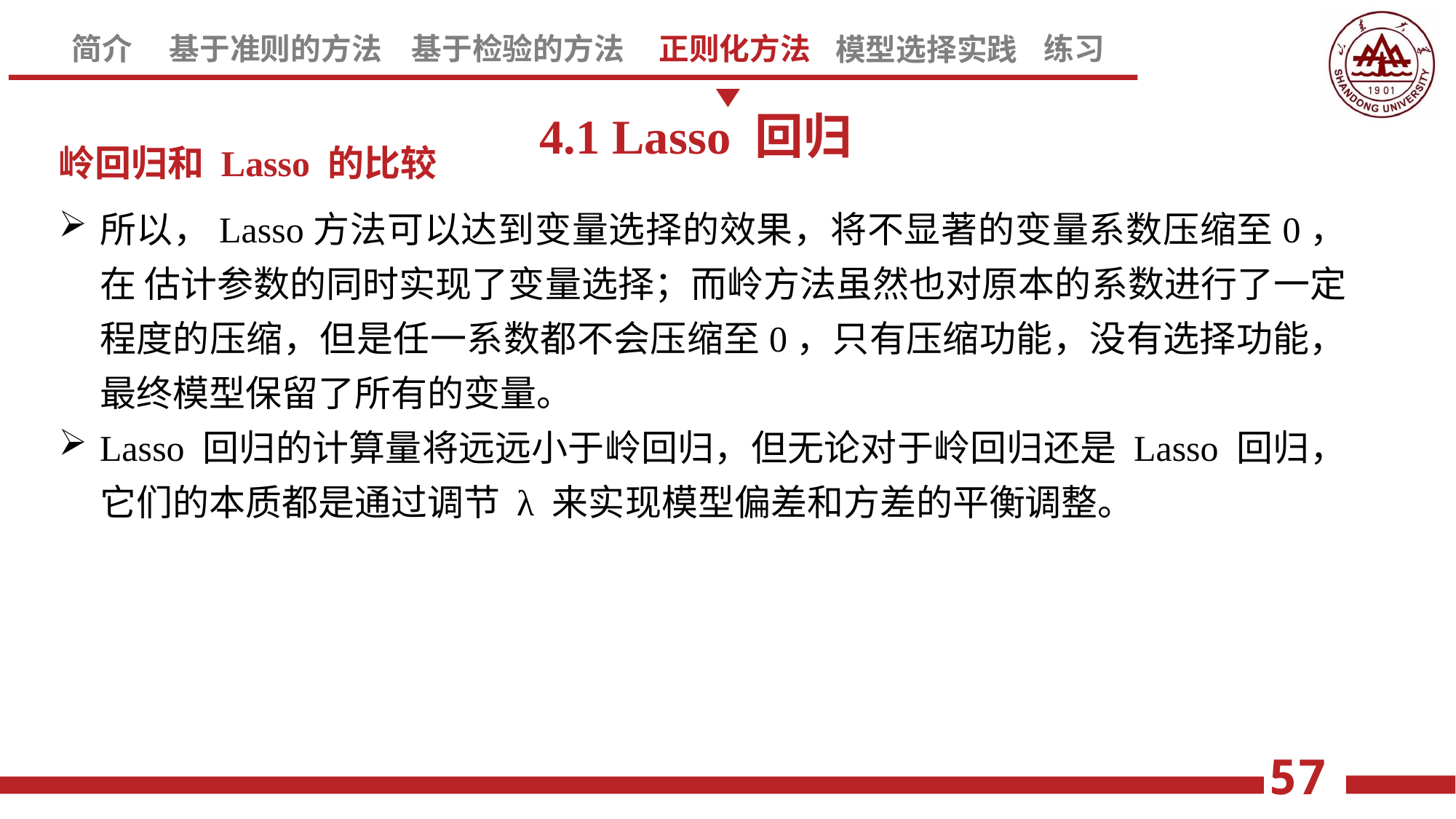

4.1 Lasso 回归
岭回归和 Lasso 的比较
所以，Lasso方法可以达到变量选择的效果，将不显著的变量系数压缩至0，在 估计参数的同时实现了变量选择；而岭方法虽然也对原本的系数进行了一定程度的压缩，但是任一系数都不会压缩至0，只有压缩功能，没有选择功能，最终模型保留了所有的变量。
Lasso 回归的计算量将远远小于岭回归，但无论对于岭回归还是 Lasso 回归，它们的本质都是通过调节 λ 来实现模型偏差和方差的平衡调整。